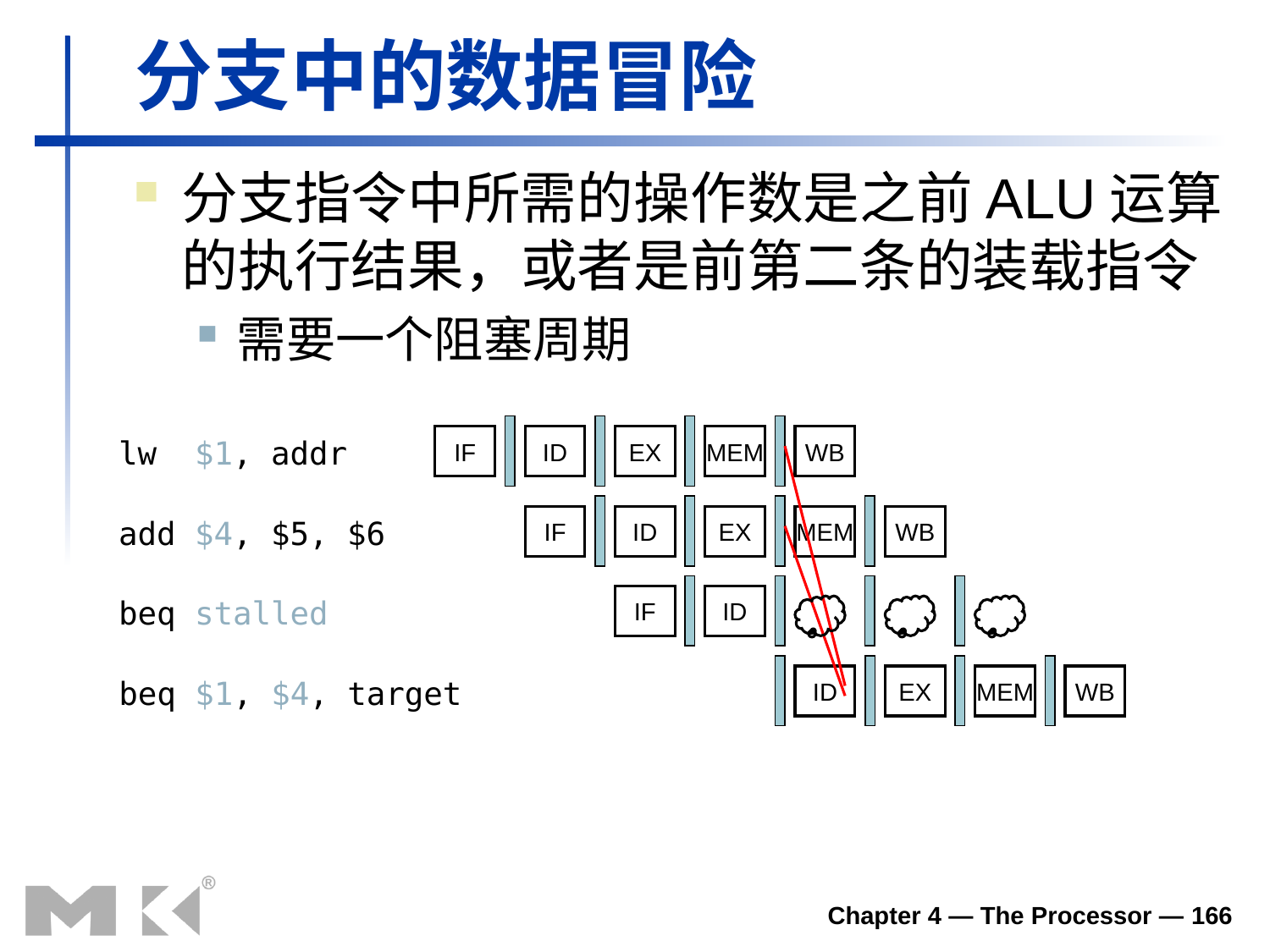

分支中的数据冒险
分支指令中所需的操作数是之前ALU运算的执行结果，或者是前第二条的装载指令
需要一个阻塞周期

IF
ID
EX
MEM
WB
lw  $1, addr

IF
ID
EX
MEM
WB
add $4, $5, $6

IF
ID
beq stalled

ID
EX
MEM
WB
beq $1, $4, target
Chapter 4 — The Processor — 166